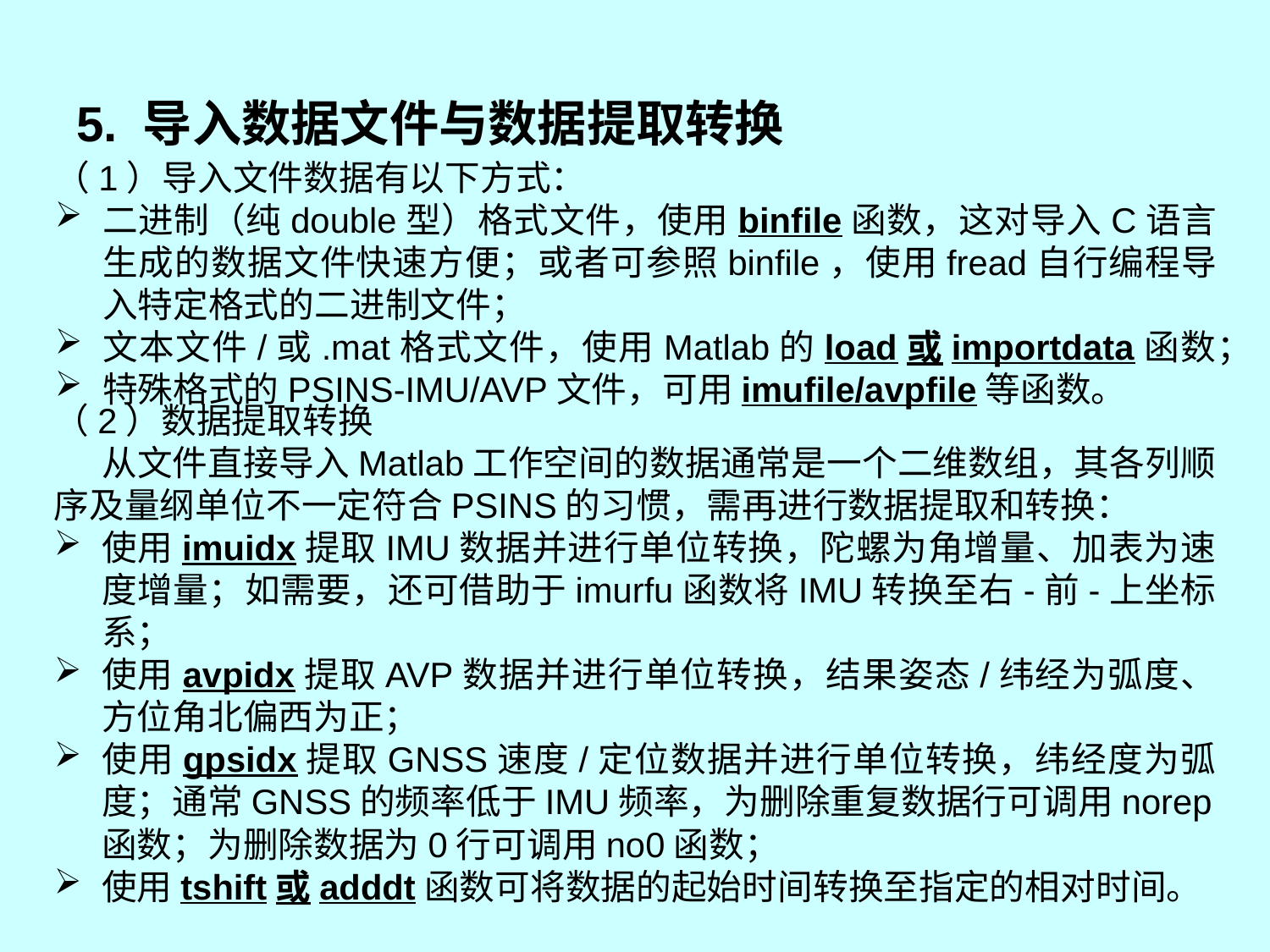

# 5. 导入数据文件与数据提取转换
（1）导入文件数据有以下方式：
二进制（纯double型）格式文件，使用binfile函数，这对导入C语言生成的数据文件快速方便；或者可参照binfile，使用fread自行编程导入特定格式的二进制文件；
文本文件/或.mat格式文件，使用Matlab的load或importdata函数；
特殊格式的PSINS-IMU/AVP文件，可用imufile/avpfile等函数。
（2）数据提取转换
     从文件直接导入Matlab工作空间的数据通常是一个二维数组，其各列顺序及量纲单位不一定符合PSINS的习惯，需再进行数据提取和转换：
使用imuidx提取IMU数据并进行单位转换，陀螺为角增量、加表为速度增量；如需要，还可借助于imurfu函数将IMU转换至右-前-上坐标系；
使用avpidx提取AVP数据并进行单位转换，结果姿态/纬经为弧度、方位角北偏西为正；
使用gpsidx提取GNSS速度/定位数据并进行单位转换，纬经度为弧度；通常GNSS的频率低于IMU频率，为删除重复数据行可调用norep函数；为删除数据为0行可调用no0函数；
使用tshift或adddt函数可将数据的起始时间转换至指定的相对时间。
15